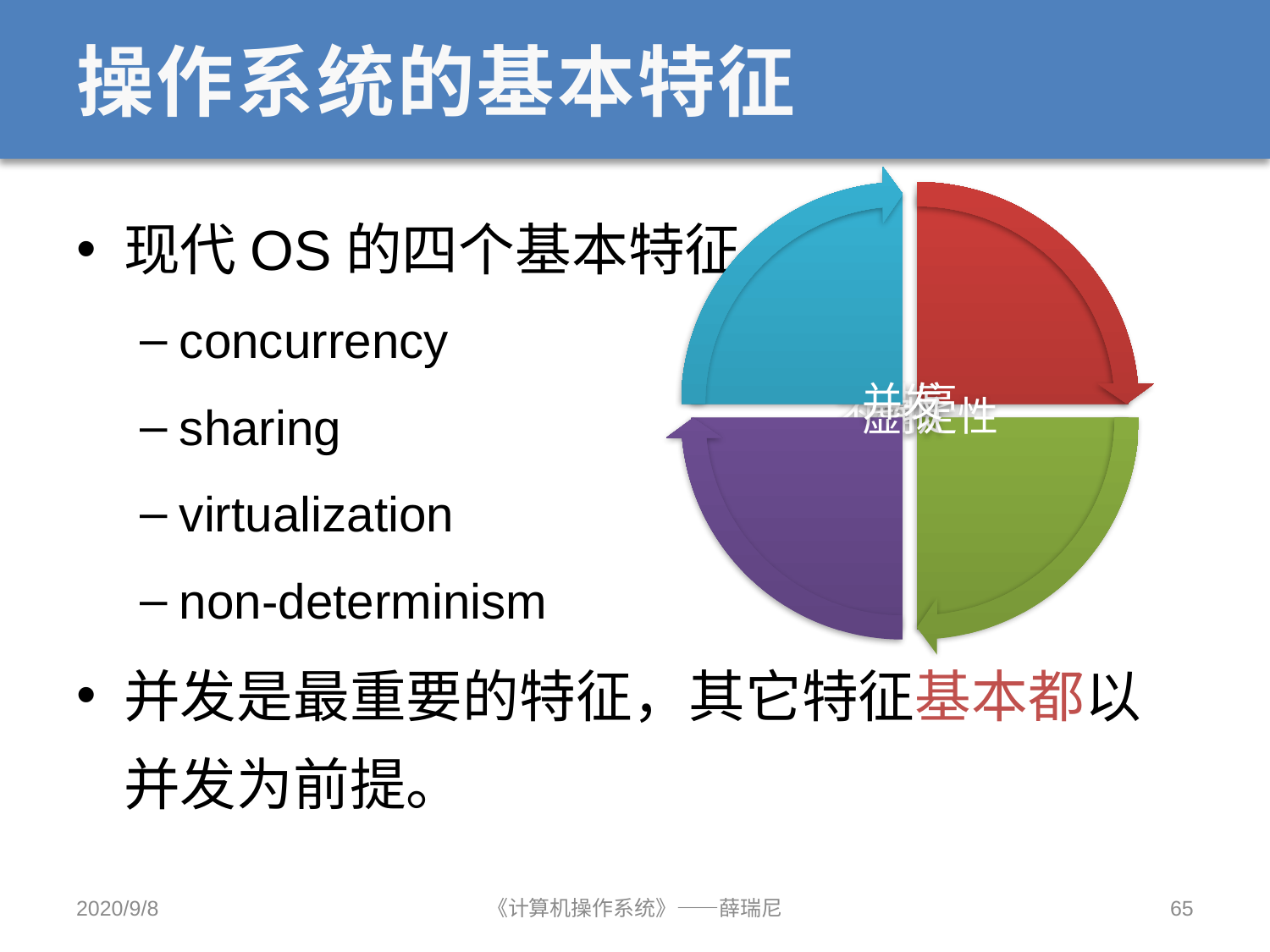

# 操作系统的基本特征
共享
不确定性
虚拟
并发
现代OS的四个基本特征
concurrency
sharing
virtualization
non-determinism
并发是最重要的特征，其它特征基本都以并发为前提。
2020/9/8
《计算机操作系统》——薛瑞尼
65